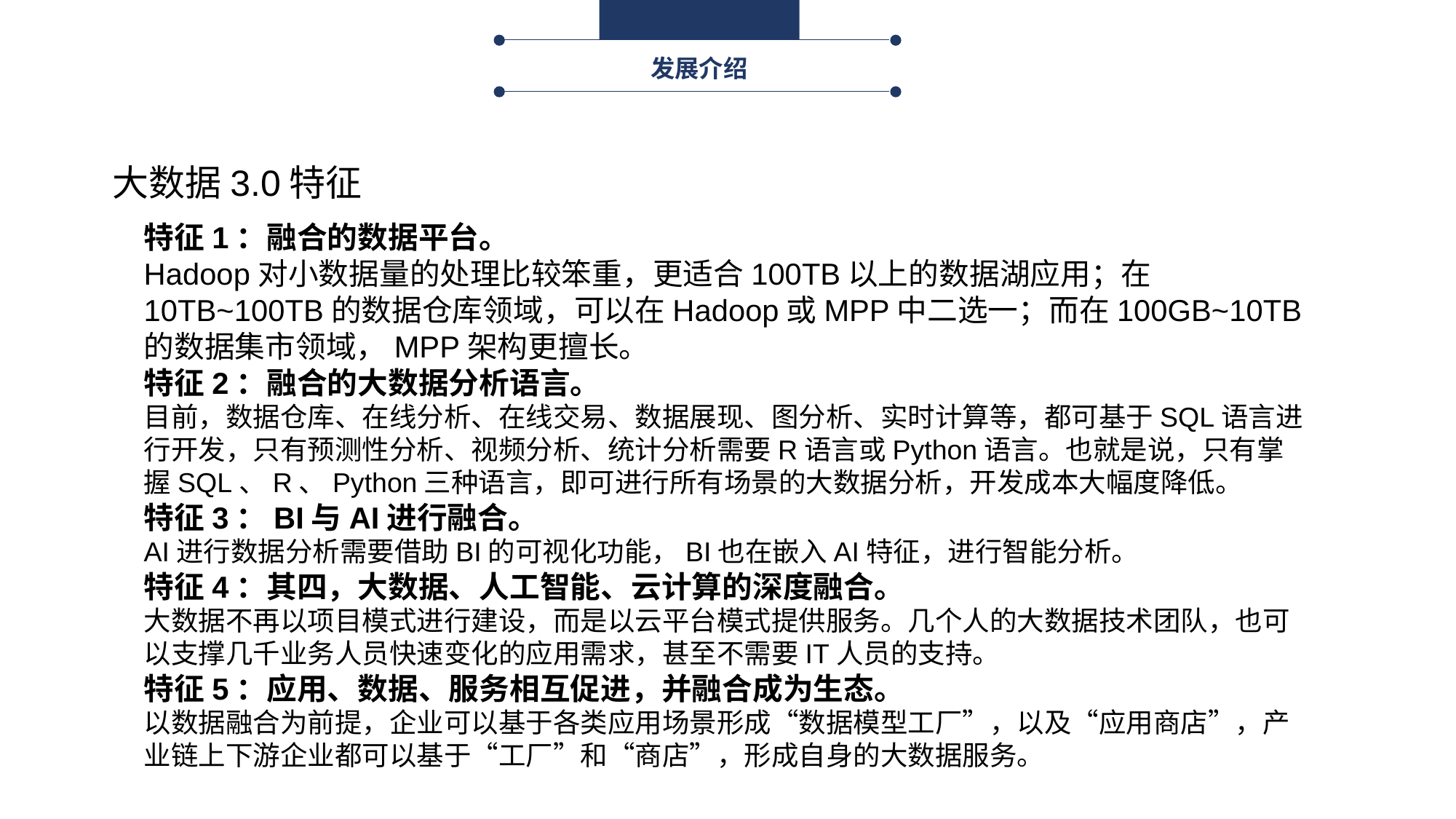

发展介绍
大数据3.0特征
特征1：融合的数据平台。
Hadoop对小数据量的处理比较笨重，更适合100TB以上的数据湖应用；在10TB~100TB的数据仓库领域，可以在Hadoop或MPP中二选一；而在100GB~10TB的数据集市领域，MPP架构更擅长。
特征2：融合的大数据分析语言。
目前，数据仓库、在线分析、在线交易、数据展现、图分析、实时计算等，都可基于SQL语言进行开发，只有预测性分析、视频分析、统计分析需要R语言或Python语言。也就是说，只有掌握SQL、R、Python三种语言，即可进行所有场景的大数据分析，开发成本大幅度降低。
特征3：BI与AI进行融合。
AI进行数据分析需要借助BI的可视化功能，BI也在嵌入AI特征，进行智能分析。
特征4：其四，大数据、人工智能、云计算的深度融合。
大数据不再以项目模式进行建设，而是以云平台模式提供服务。几个人的大数据技术团队，也可以支撑几千业务人员快速变化的应用需求，甚至不需要IT人员的支持。
特征5：应用、数据、服务相互促进，并融合成为生态。
以数据融合为前提，企业可以基于各类应用场景形成“数据模型工厂”，以及“应用商店”，产业链上下游企业都可以基于“工厂”和“商店”，形成自身的大数据服务。